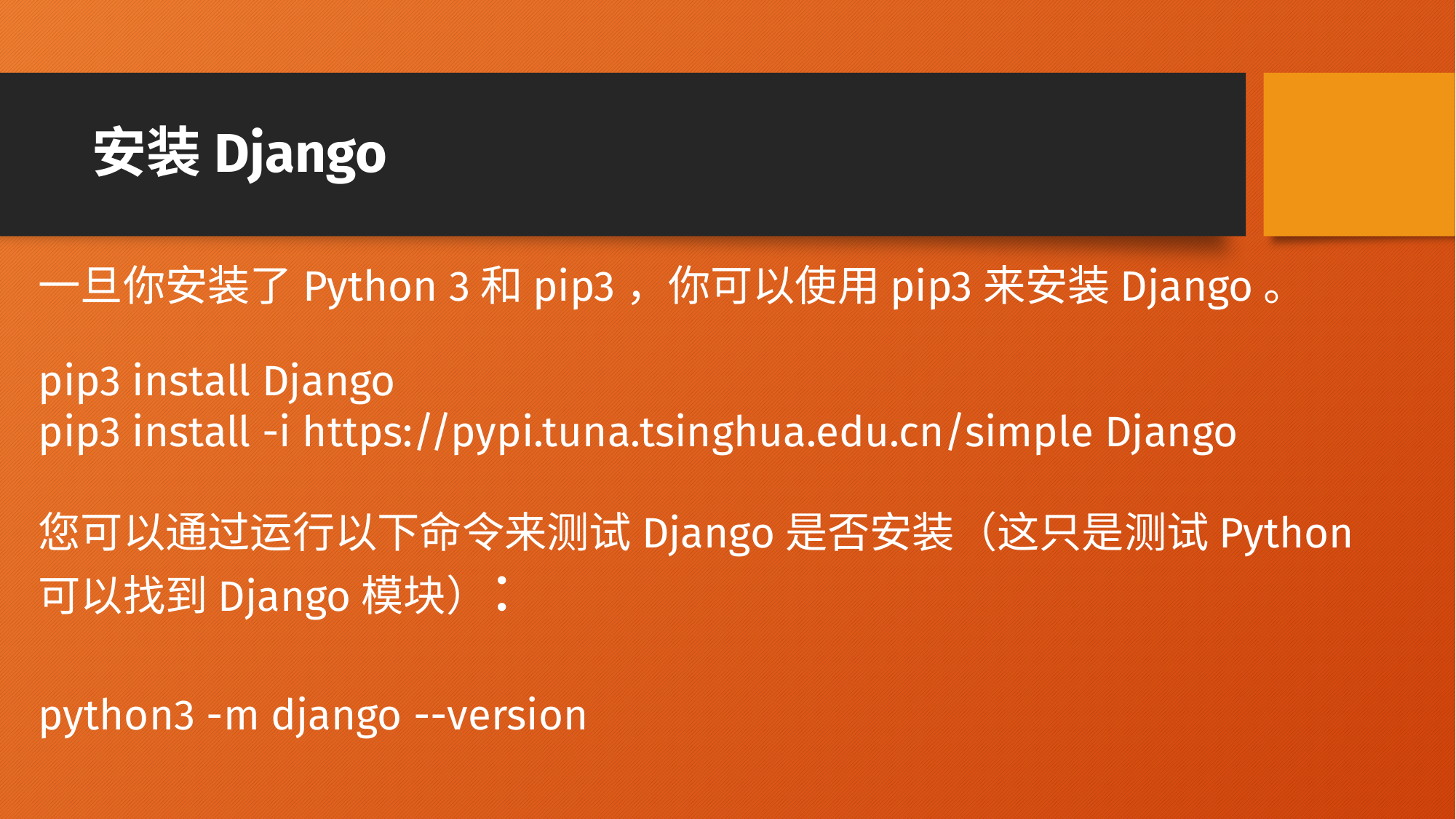

# 安装Django
一旦你安装了Python 3和pip3，你可以使用pip3来安装Django。

pip3 install Django
pip3 install -i https://pypi.tuna.tsinghua.edu.cn/simple Django

您可以通过运行以下命令来测试Django是否安装（这只是测试Python可以找到Django模块）：

python3 -m django --version